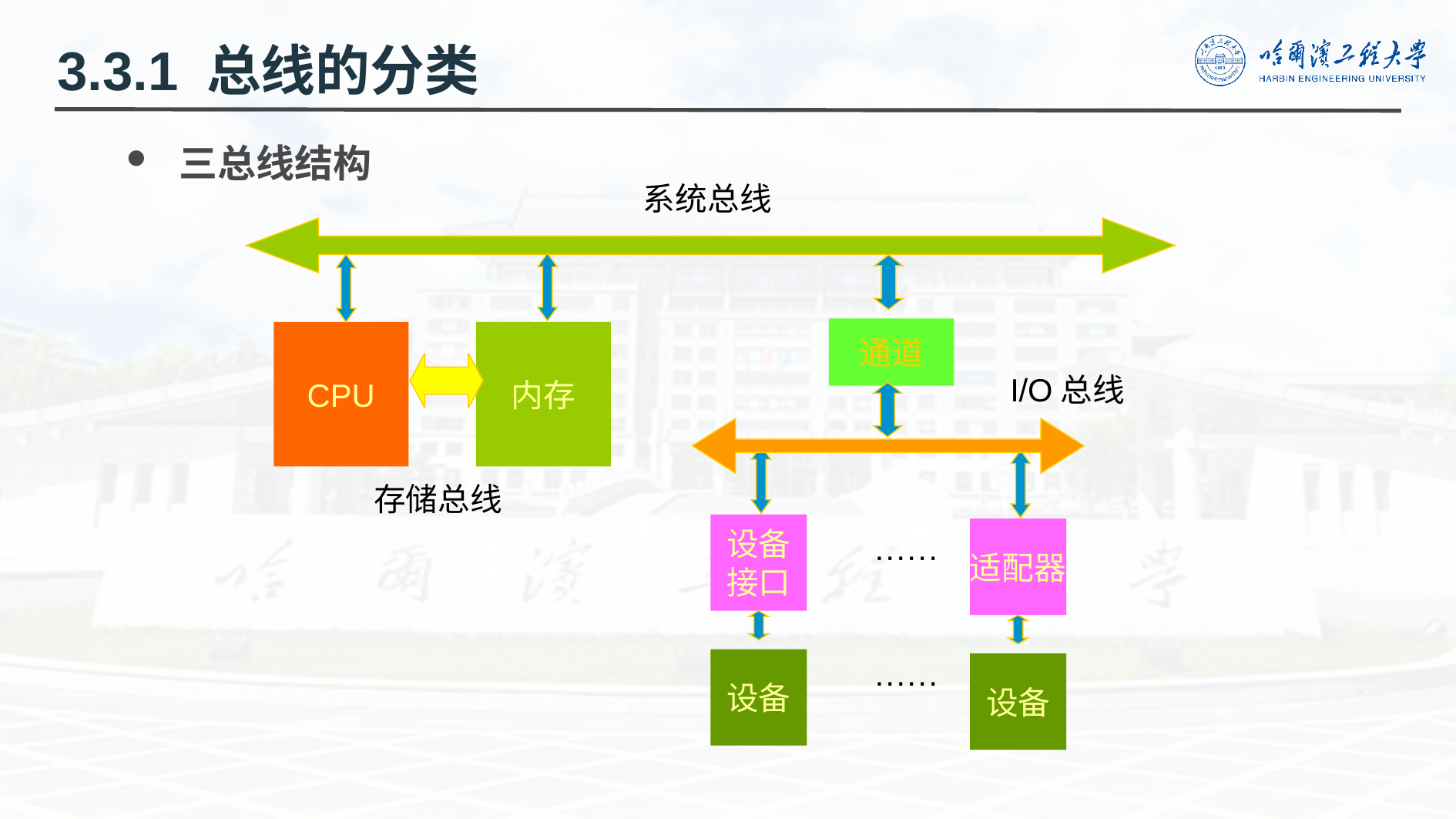

3.3.1 总线的分类
 三总线结构

 系统总线

通道
CPU
内存

I/O总线

设备
接口
适配器
······

设备
设备
······
存储总线